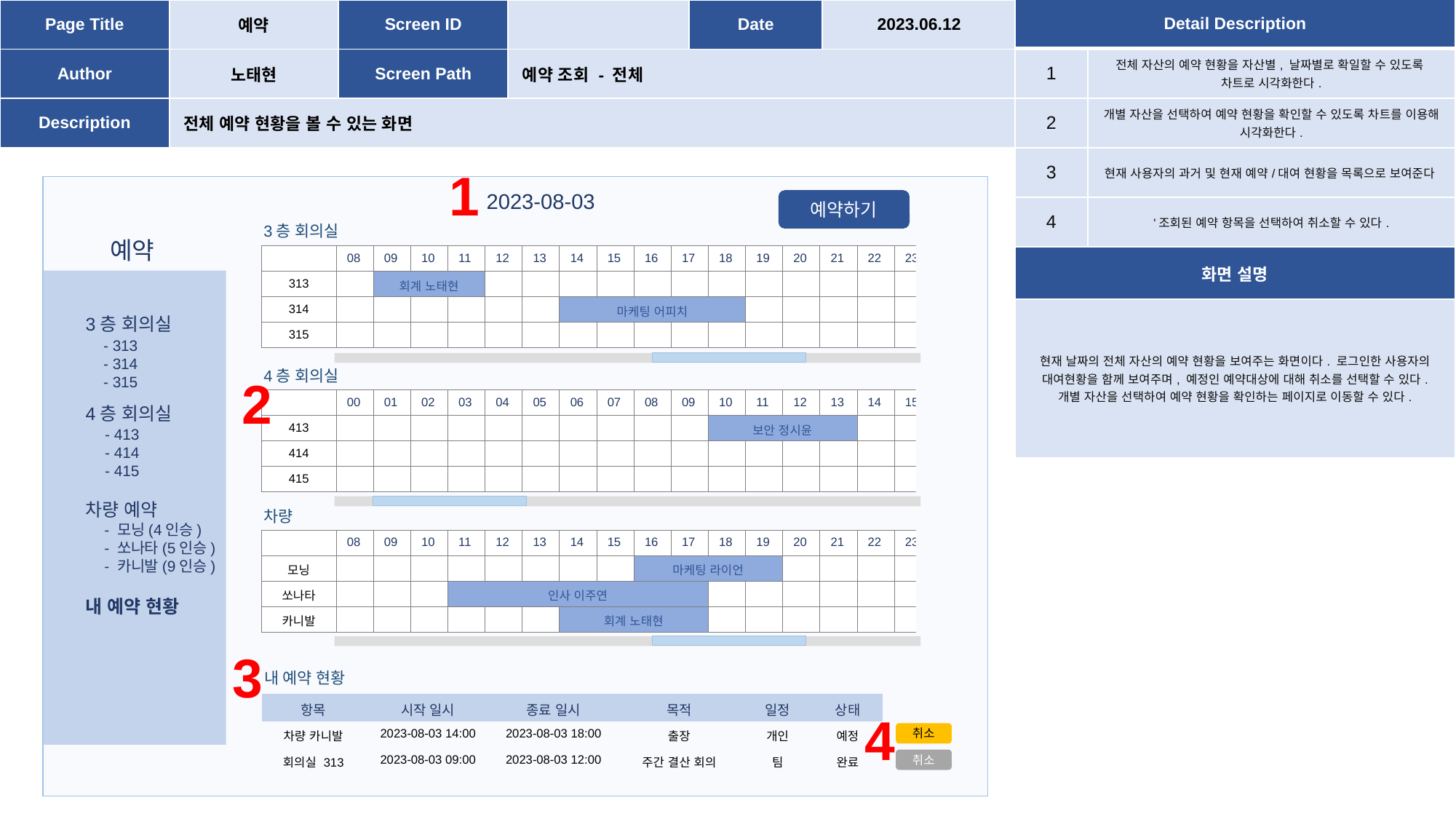

| Page Title | 예약 | Screen ID |  | Date | 2023.06.12 |
| --- | --- | --- | --- | --- | --- |
| Author | 노태현 | Screen Path | 예약 조회 - 전체 |  |  |
| Description | 전체 예약 현황을 볼 수 있는 화면 |  |  |  |  |
| Detail Description |  |
| --- | --- |
| 1 | 전체 자산의 예약 현황을 자산별, 날짜별로 확일할 수 있도록 차트로 시각화한다. |
| 2 | 개별 자산을 선택하여 예약 현황을 확인할 수 있도록 차트를 이용해 시각화한다. |
| 3 | 현재 사용자의 과거 및 현재 예약/대여 현황을 목록으로 보여준다 |
| 4 | '조회된 예약 항목을 선택하여 취소할 수 있다. |
| 화면 설명 |  |
| 현재 날짜의 전체 자산의 예약 현황을 보여주는 화면이다. 로그인한 사용자의 대여현황을 함께 보여주며, 예정인 예약대상에 대해 취소를 선택할 수 있다. 개별 자산을 선택하여 예약 현황을 확인하는 페이지로 이동할 수 있다. |  |
1

   2023-08-03
예약하기
3층 회의실

예약
|  | 08 | 09 | 10 | 11 | 12 | 13 | 14 | 15 | 16 | 17 | 18 | 19 | 20 | 21 | 22 | 23 | 16 |
| --- | --- | --- | --- | --- | --- | --- | --- | --- | --- | --- | --- | --- | --- | --- | --- | --- | --- |
| 313 |  | 회계 노태현 |  |  |  |  |  |  |  |  |  |  |  |  |  |  |  |
| 314 |  |  |  |  |  |  | 마케팅 어피치 |  |  |  |  |  |  |  |  |  |  |
| 315 |  |  |  |  |  |  |  |  |  |  |  |  |  |  |  |  |  |

3층 회의실

4층 회의실

차량 예약

내 예약 현황
- 313
- 314
- 315

4층 회의실
2

|  | 00 | 01 | 02 | 03 | 04 | 05 | 06 | 07 | 08 | 09 | 10 | 11 | 12 | 13 | 14 | 15 |  |
| --- | --- | --- | --- | --- | --- | --- | --- | --- | --- | --- | --- | --- | --- | --- | --- | --- | --- |
| 413 |  |  |  |  |  |  |  |  |  |  | 보안 정시윤 |  |  |  |  |  |  |
| 414 |  |  |  |  |  |  |  |  |  |  |  |  |  |  |  |  |  |
| 415 |  |  |  |  |  |  |  |  |  |  |  |  |  |  |  |  |  |
- 413
- 414
- 415

차량
- 모닝(4인승)
- 쏘나타(5인승)
- 카니발(9인승)

|  | 08 | 09 | 10 | 11 | 12 | 13 | 14 | 15 | 16 | 17 | 18 | 19 | 20 | 21 | 22 | 23 | 16 |
| --- | --- | --- | --- | --- | --- | --- | --- | --- | --- | --- | --- | --- | --- | --- | --- | --- | --- |
| 모닝 |  |  |  |  |  |  |  |  | 마케팅 라이언 |  |  |  |  |  |  |  |  |
| 쏘나타 |  |  |  | 인사 이주연 |  |  |  |  |  |  |  |  |  |  |  |  |  |
| 카니발 |  |  |  |  |  |  | 회계 노태현 |  |  |  |  |  |  |  |  |  |  |

3
내 예약 현황
| 항목 | 시작 일시 | 종료 일시 | 목적 | 일정 | 상태 |
| --- | --- | --- | --- | --- | --- |
| 차량 카니발 | 2023-08-03 14:00 | 2023-08-03 18:00 | 출장 | 개인 | 예정 |
| 회의실 313 | 2023-08-03 09:00 | 2023-08-03 12:00 | 주간 결산 회의 | 팀 | 완료 |
4
취소
취소